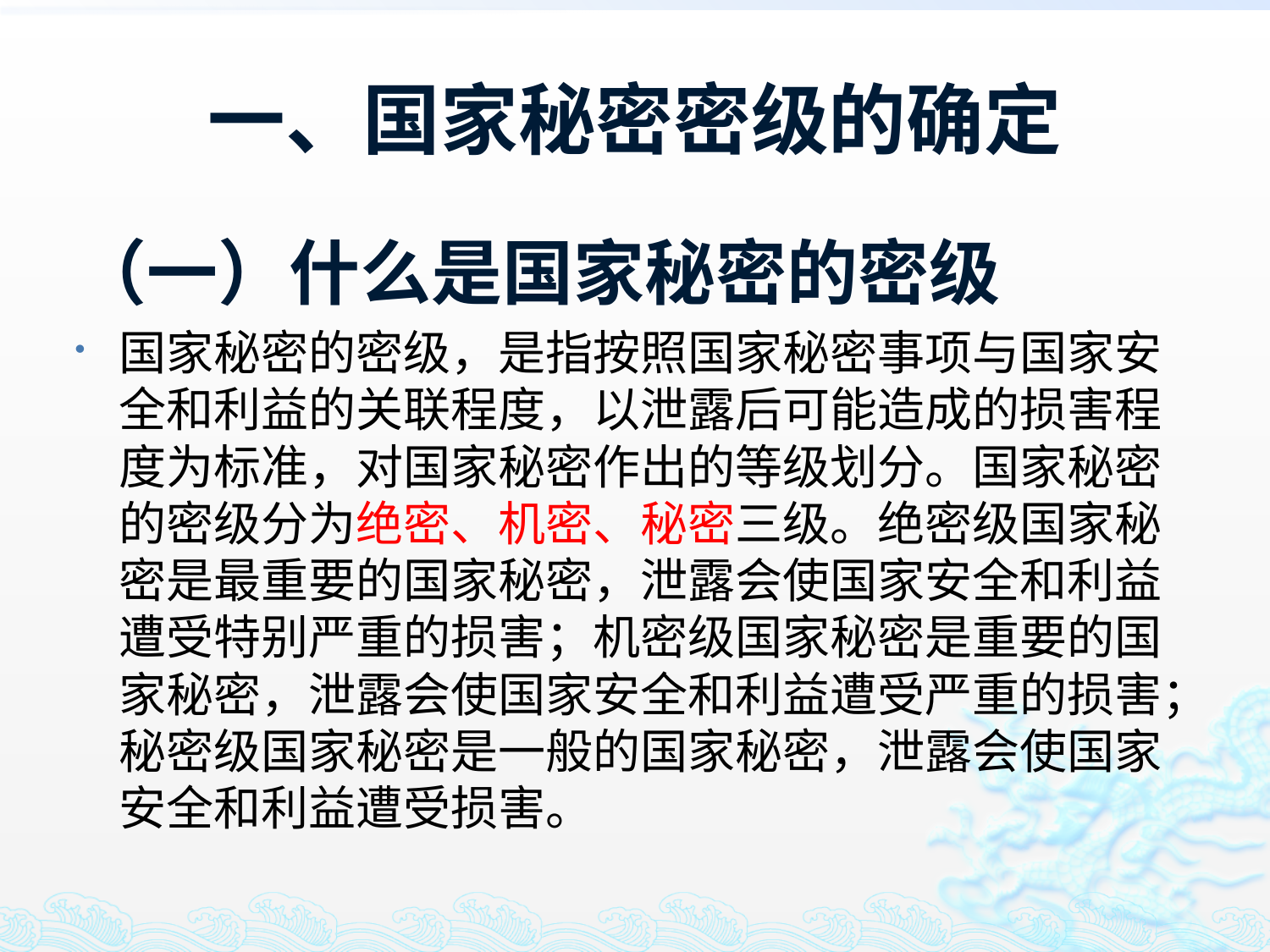

# 一、国家秘密密级的确定
（一）什么是国家秘密的密级
国家秘密的密级，是指按照国家秘密事项与国家安全和利益的关联程度，以泄露后可能造成的损害程度为标准，对国家秘密作出的等级划分。国家秘密的密级分为绝密、机密、秘密三级。绝密级国家秘密是最重要的国家秘密，泄露会使国家安全和利益遭受特别严重的损害；机密级国家秘密是重要的国家秘密，泄露会使国家安全和利益遭受严重的损害；秘密级国家秘密是一般的国家秘密，泄露会使国家安全和利益遭受损害。